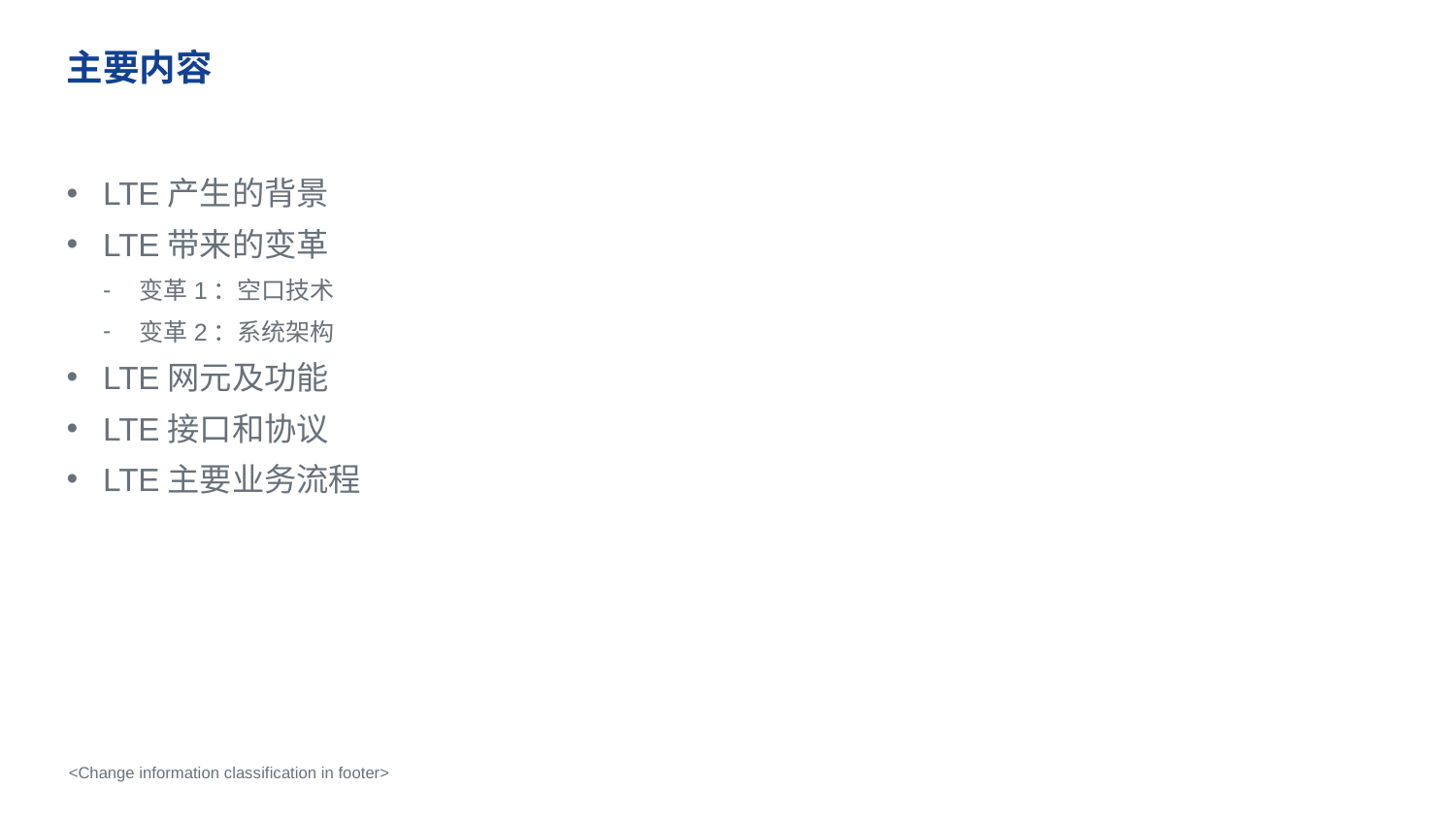

# 主要内容

LTE产生的背景
LTE带来的变革
变革1：空口技术
变革2：系统架构
LTE网元及功能
LTE接口和协议
LTE主要业务流程

<Change information classification in footer>